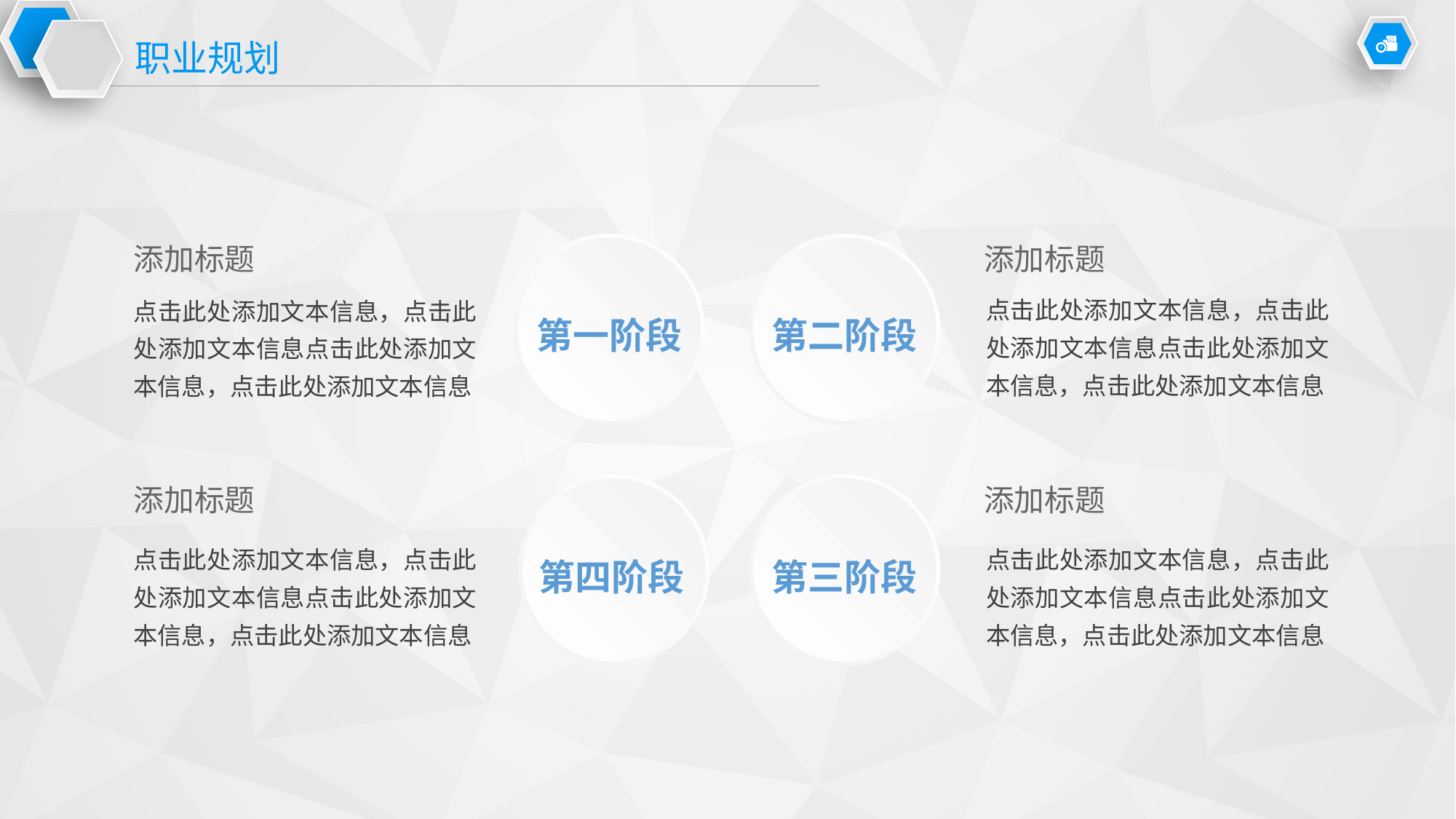

职业规划

第一阶段

第二阶段
添加标题
添加标题
点击此处添加文本信息，点击此处添加文本信息点击此处添加文本信息，点击此处添加文本信息
点击此处添加文本信息，点击此处添加文本信息点击此处添加文本信息，点击此处添加文本信息

第四阶段

第三阶段
添加标题
添加标题
点击此处添加文本信息，点击此处添加文本信息点击此处添加文本信息，点击此处添加文本信息
点击此处添加文本信息，点击此处添加文本信息点击此处添加文本信息，点击此处添加文本信息